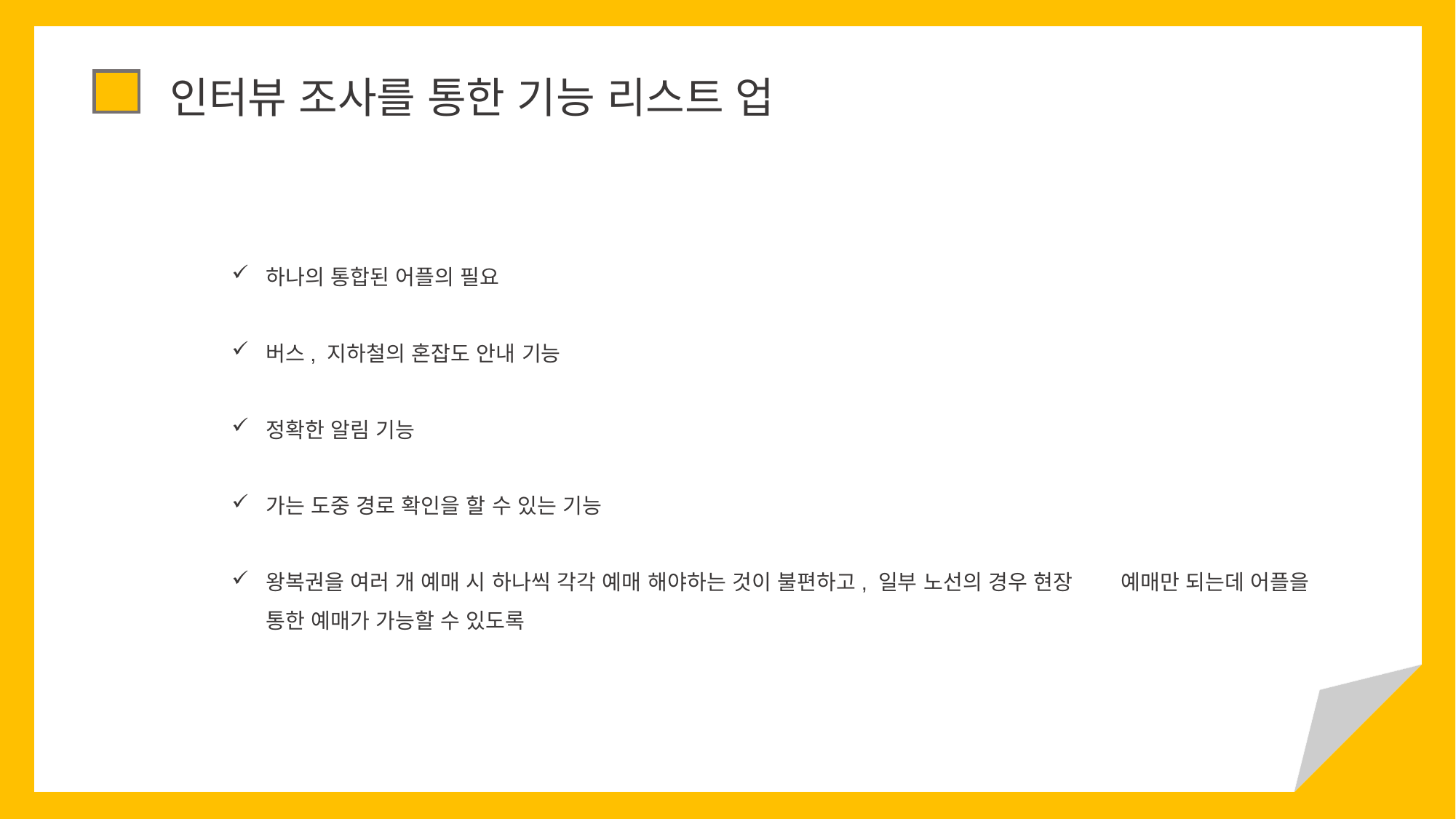

인터뷰 조사를 통한 기능 리스트 업

하나의 통합된 어플의 필요

버스, 지하철의 혼잡도 안내 기능

정확한 알림 기능

가는 도중 경로 확인을 할 수 있는 기능

왕복권을 여러 개 예매 시 하나씩 각각 예매 해야하는 것이 불편하고, 일부 노선의 경우 현장        예매만 되는데 어플을 통한 예매가 가능할 수 있도록